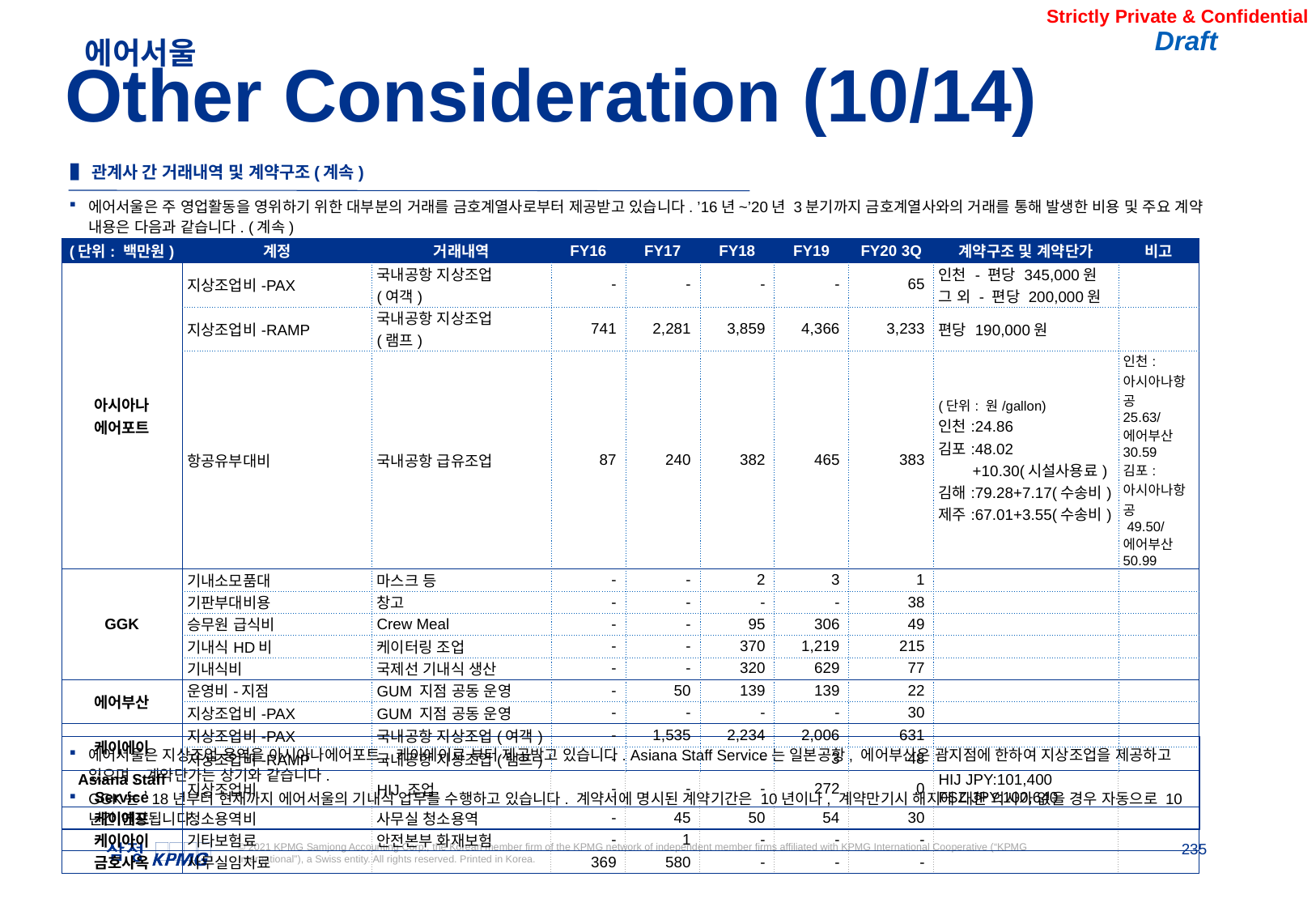

에어서울
Other Consideration (10/14)
▌관계사 간 거래내역 및 계약구조(계속)

에어서울은 주 영업활동을 영위하기 위한 대부분의 거래를 금호계열사로부터 제공받고 있습니다. ’16년~’20년 3분기까지 금호계열사와의 거래를 통해 발생한 비용 및 주요 계약 내용은 다음과 같습니다. (계속)
| (단위: 백만원) | 계정 | 거래내역 | FY16 | FY17 | FY18 | FY19 | FY20 3Q | 계약구조 및 계약단가 | 비고 |
| --- | --- | --- | --- | --- | --- | --- | --- | --- | --- |
| 아시아나 에어포트 | 지상조업비-PAX | 국내공항 지상조업 (여객) | - | - | - | - | 65 | 인천 - 편당 345,000원 그 외 - 편당 200,000원 |  |
|  | 지상조업비-RAMP | 국내공항 지상조업 (램프) | 741 | 2,281 | 3,859 | 4,366 | 3,233 | 편당 190,000원 |  |
|  | 항공유부대비 | 국내공항 급유조업 | 87 | 240 | 382 | 465 | 383 | (단위: 원/gallon) 인천:24.86 김포:48.02 +10.30(시설사용료) 김해:79.28+7.17(수송비) 제주:67.01+3.55(수송비) | 인천: 아시아나항공 25.63/에어부산30.59 김포: 아시아나항공 49.50/에어부산 50.99 |
| GGK | 기내소모품대 | 마스크 등 | - | - | 2 | 3 | 1 |  |  |
|  | 기판부대비용 | 창고 | - | - | - | - | 38 |  |  |
|  | 승무원 급식비 | Crew Meal | - | - | 95 | 306 | 49 |  |  |
|  | 기내식HD비 | 케이터링 조업 | - | - | 370 | 1,219 | 215 |  |  |
|  | 기내식비 | 국제선 기내식 생산 | - | - | 320 | 629 | 77 |  |  |
| 에어부산 | 운영비-지점 | GUM 지점 공동 운영 | - | 50 | 139 | 139 | 22 |  |  |
|  | 지상조업비-PAX | GUM 지점 공동 운영 | - | - | - | - | 30 |  |  |
| 케이에이 | 지상조업비-PAX | 국내공항 지상조업(여객) | - | 1,535 | 2,234 | 2,006 | 631 |  |  |
|  | 지상조업비-RAMP | 국내공항 지상조업(램프) | - | - | - | 3 | 48 |  |  |
| Asiana Staff Service | 지상조업비 | HIJ 조업 | - | - | - | 272 | 0 | HIJ JPY:101,400 FSZ JPY:100,640 |  |
| 케이에프 | 청소용역비 | 사무실 청소용역 | - | 45 | 50 | 54 | 30 |  |  |
| 케이아이 | 기타보험료 | 안전본부 화재보험 | - | 1 | - | - | - |  |  |
| 금호사옥 | 사무실임차료 |  | 369 | 580 | - | - | - |  |  |
에어서울은 지상조업 용역을 아시아나에어포트, 케이에이로 부터 제공받고 있습니다. Asiana Staff Service는 일본공항, 에어부산은 괌지점에 한하여 지상조업을 제공하고 있으며, 계약단가는 상기와 같습니다.
GGK는 ’18년부터 현재까지 에어서울의 기내식 업무를 수행하고 있습니다. 계약서에 명시된 계약기간은 10년이나, 계약만기시 해지에 대한 의사가 없을 경우 자동으로 10년간 연장됩니다.